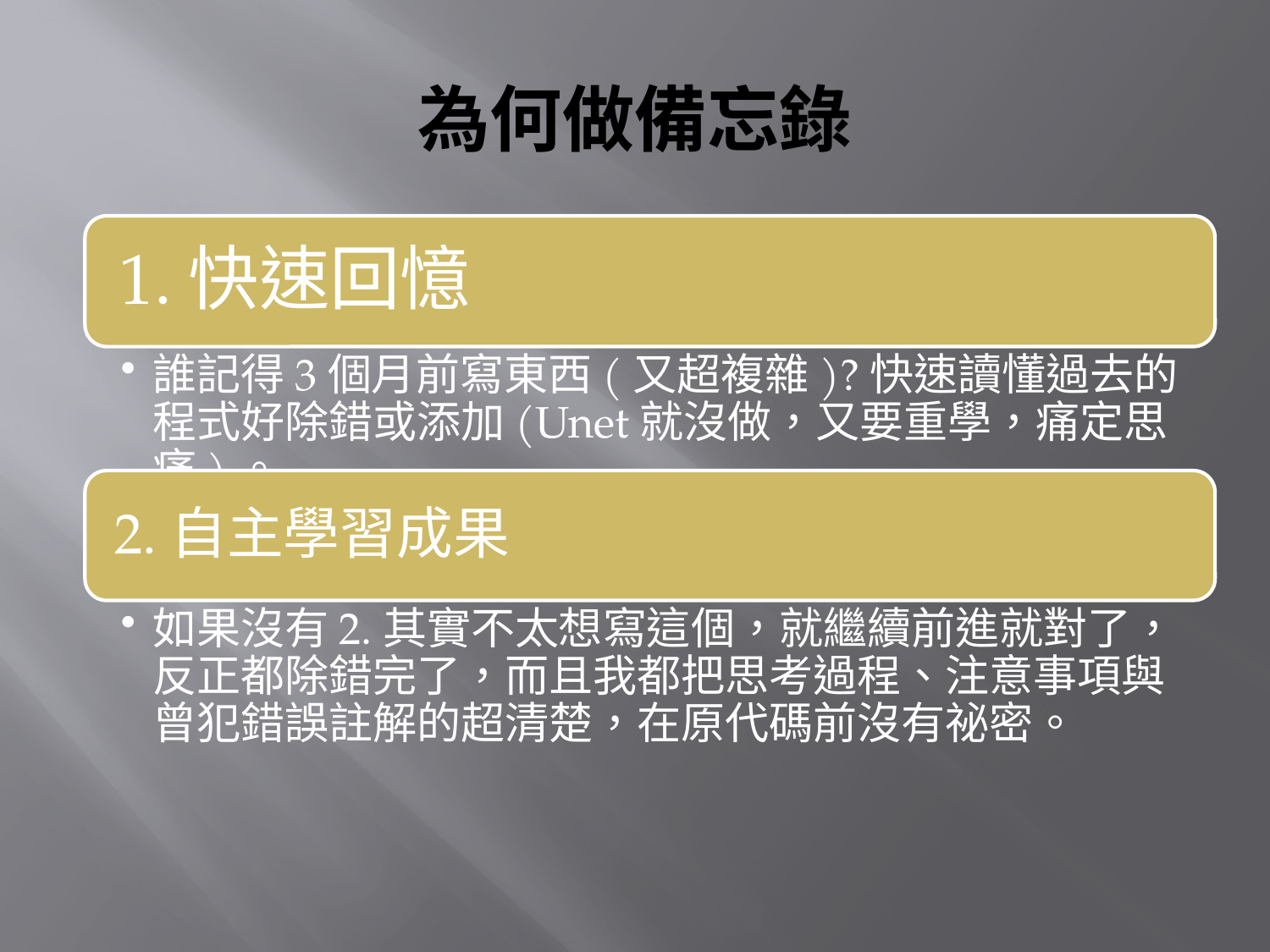

# 為何做備忘錄
1.快速回憶
誰記得3個月前寫東西(又超複雜)?快速讀懂過去的程式好除錯或添加(Unet就沒做，又要重學，痛定思痛)。
2.自主學習成果
如果沒有2.其實不太想寫這個，就繼續前進就對了，反正都除錯完了，而且我都把思考過程、注意事項與曾犯錯誤註解的超清楚，在原代碼前沒有祕密。